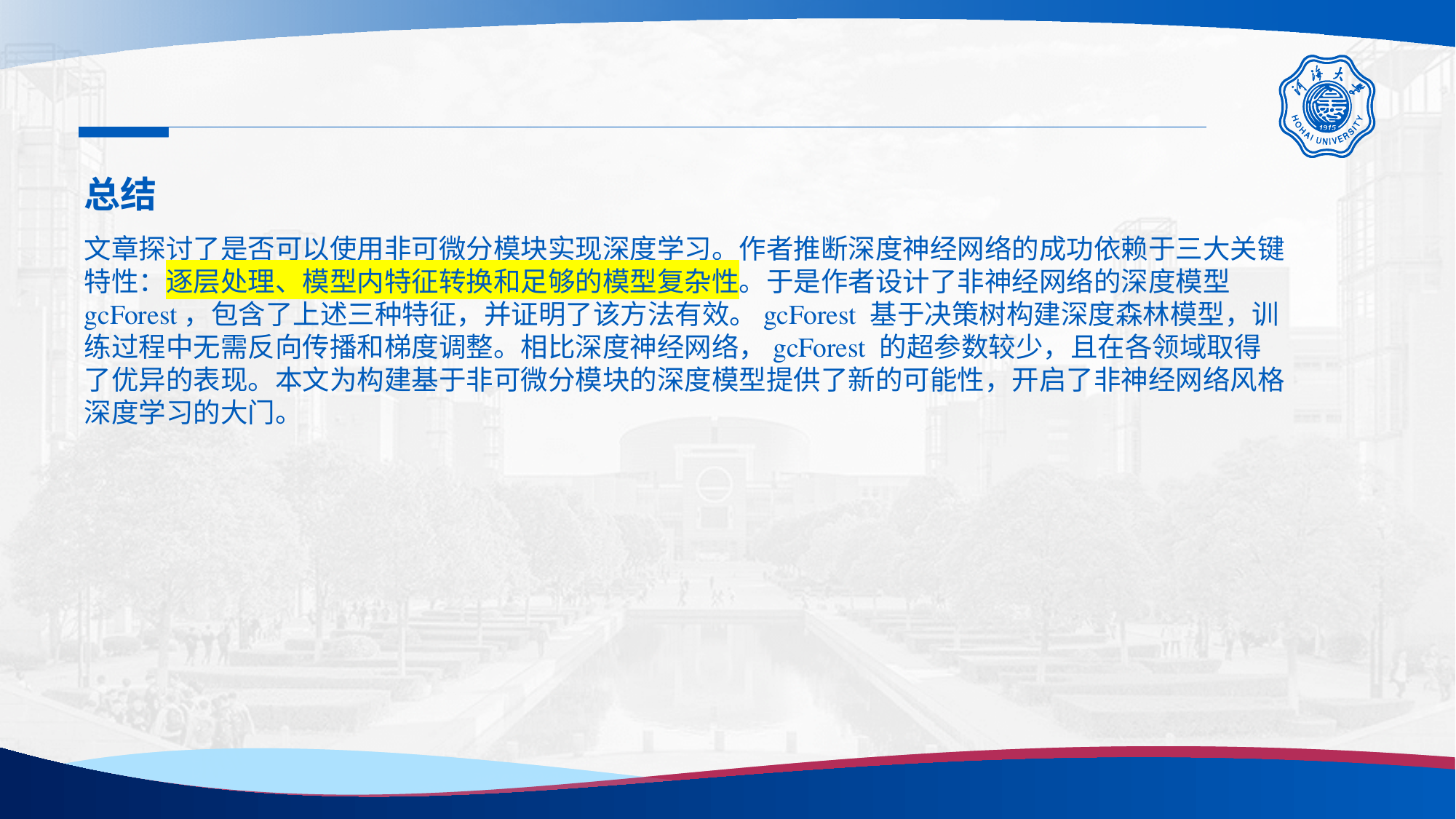

总结
文章探讨了是否可以使用非可微分模块实现深度学习。作者推断深度神经网络的成功依赖于三大关键特性：逐层处理、模型内特征转换和足够的模型复杂性。于是作者设计了非神经网络的深度模型 gcForest，包含了上述三种特征，并证明了该方法有效。gcForest 基于决策树构建深度森林模型，训练过程中无需反向传播和梯度调整。相比深度神经网络，gcForest 的超参数较少，且在各领域取得了优异的表现。本文为构建基于非可微分模块的深度模型提供了新的可能性，开启了非神经网络风格深度学习的大门。